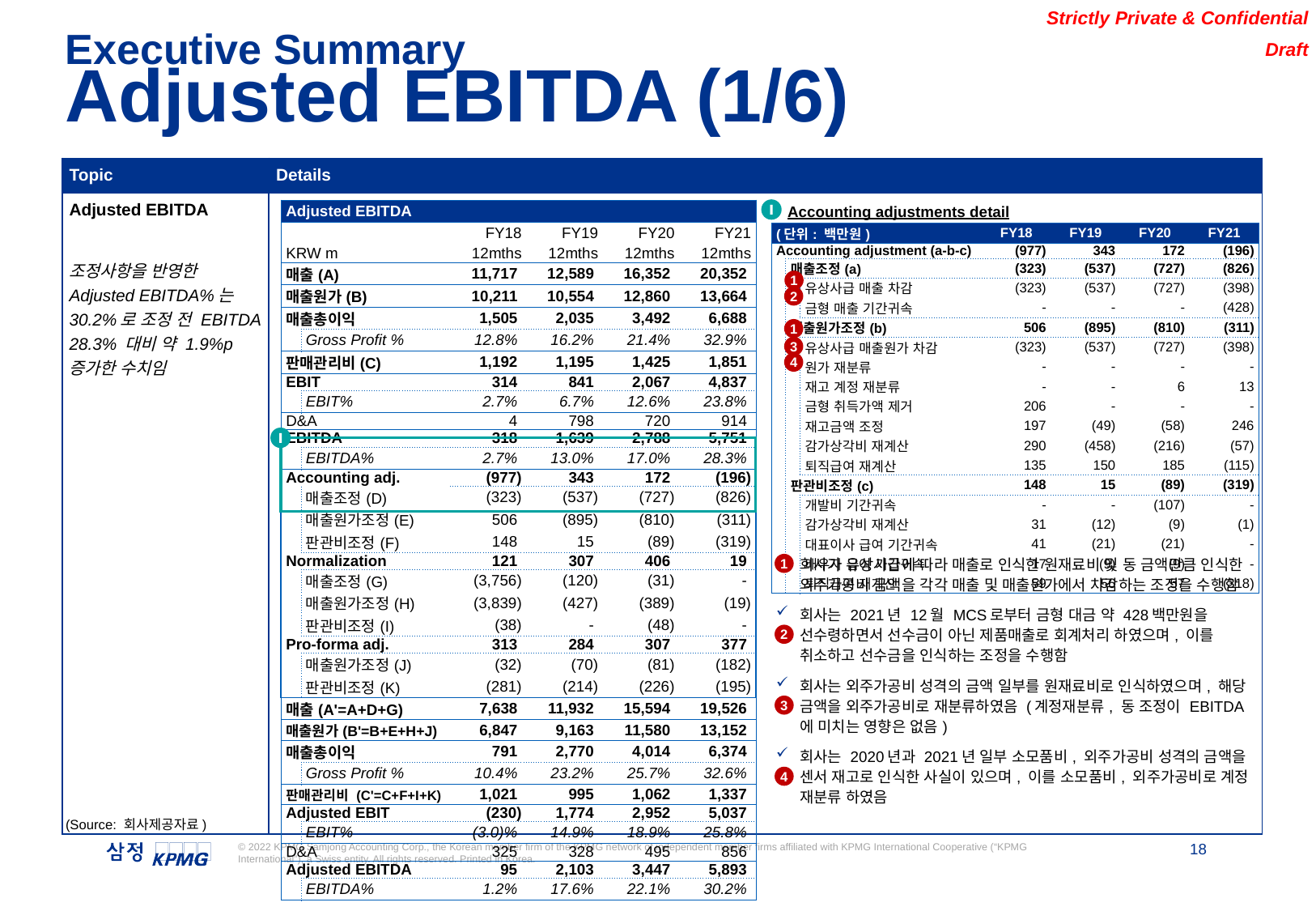

Executive Summary
Adjusted EBITDA (1/6)
| Topic | Details |
| --- | --- |
| Adjusted EBITDA 조정사항을 반영한 Adjusted EBITDA%는 30.2%로 조정 전 EBITDA 28.3% 대비 약 1.9%p 증가한 수치임 | Accounting adjustments detail 회사가 유상사급에 따라 매출로 인식한 원재료비 및 동 금액만큼 인식한 외주가공비 금액을 각각 매출 및 매출원가에서 차감하는 조정을 수행함 회사는 2021년 12월 MCS로부터 금형 대금 약 428백만원을 선수령하면서 선수금이 아닌 제품매출로 회계처리 하였으며, 이를 취소하고 선수금을 인식하는 조정을 수행함 회사는 외주가공비 성격의 금액 일부를 원재료비로 인식하였으며, 해당 금액을 외주가공비로 재분류하였음 (계정재분류, 동 조정이 EBITDA에 미치는 영향은 없음) 회사는 2020년과 2021년 일부 소모품비, 외주가공비 성격의 금액을 센서 재고로 인식한 사실이 있으며, 이를 소모품비, 외주가공비로 계정 재분류 하였음 |
| Adjusted EBITDA |  |  |  |  |  |  |
| --- | --- | --- | --- | --- | --- | --- |
|  |  |  | FY18 | FY19 | FY20 | FY21 |
| KRW m |  |  | 12mths | 12mths | 12mths | 12mths |
| 매출(A) |  |  | 11,717 | 12,589 | 16,352 | 20,352 |
| 매출원가(B) |  |  | 10,211 | 10,554 | 12,860 | 13,664 |
| 매출총이익 |  |  | 1,505 | 2,035 | 3,492 | 6,688 |
|  | Gross Profit % |  | 12.8% | 16.2% | 21.4% | 32.9% |
| 판매관리비(C) |  |  | 1,192 | 1,195 | 1,425 | 1,851 |
| EBIT |  |  | 314 | 841 | 2,067 | 4,837 |
|  | EBIT% |  | 2.7% | 6.7% | 12.6% | 23.8% |
| D&A |  |  | 4 | 798 | 720 | 914 |
| EBITDA |  |  | 318 | 1,639 | 2,788 | 5,751 |
|  | EBITDA% |  | 2.7% | 13.0% | 17.0% | 28.3% |
| Accounting adj. |  |  | (977) | 343 | 172 | (196) |
|  | 매출조정(D) |  | (323) | (537) | (727) | (826) |
|  | 매출원가조정(E) |  | 506 | (895) | (810) | (311) |
|  | 판관비조정(F) |  | 148 | 15 | (89) | (319) |
| Normalization |  |  | 121 | 307 | 406 | 19 |
|  | 매출조정(G) |  | (3,756) | (120) | (31) | - |
|  | 매출원가조정(H) |  | (3,839) | (427) | (389) | (19) |
|  | 판관비조정(I) |  | (38) | - | (48) | - |
| Pro-forma adj. |  |  | 313 | 284 | 307 | 377 |
|  | 매출원가조정(J) |  | (32) | (70) | (81) | (182) |
|  | 판관비조정(K) |  | (281) | (214) | (226) | (195) |
| 매출(A'=A+D+G) |  |  | 7,638 | 11,932 | 15,594 | 19,526 |
| 매출원가(B'=B+E+H+J) |  |  | 6,847 | 9,163 | 11,580 | 13,152 |
| 매출총이익 |  |  | 791 | 2,770 | 4,014 | 6,374 |
|  | Gross Profit % |  | 10.4% | 23.2% | 25.7% | 32.6% |
| 판매관리비 (C'=C+F+I+K) |  |  | 1,021 | 995 | 1,062 | 1,337 |
| Adjusted EBIT |  |  | (230) | 1,774 | 2,952 | 5,037 |
|  | EBIT% |  | (3.0)% | 14.9% | 18.9% | 25.8% |
| D&A |  |  | 325 | 328 | 495 | 856 |
| Adjusted EBITDA |  |  | 95 | 2,103 | 3,447 | 5,893 |
|  | EBITDA% |  | 1.2% | 17.6% | 22.1% | 30.2% |
Ⅰ
| (단위: 백만원) |  |  | FY18 | FY19 | FY20 | FY21 |
| --- | --- | --- | --- | --- | --- | --- |
| Accounting adjustment (a-b-c) |  |  | (977) | 343 | 172 | (196) |
|  | 매출조정(a) |  | (323) | (537) | (727) | (826) |
|  |  | 유상사급 매출 차감 | (323) | (537) | (727) | (398) |
|  |  | 금형 매출 기간귀속 | - | - | - | (428) |
|  | 매출원가조정(b) |  | 506 | (895) | (810) | (311) |
|  |  | 유상사급 매출원가 차감 | (323) | (537) | (727) | (398) |
|  |  | 원가 재분류 | - | - | - | - |
|  |  | 재고 계정 재분류 | - | - | 6 | 13 |
|  |  | 금형 취득가액 제거 | 206 | - | - | - |
|  |  | 재고금액 조정 | 197 | (49) | (58) | 246 |
|  |  | 감가상각비 재계산 | 290 | (458) | (216) | (57) |
|  |  | 퇴직급여 재계산 | 135 | 150 | 185 | (115) |
|  | 판관비조정(c) |  | 148 | 15 | (89) | (319) |
|  |  | 개발비 기간귀속 | - | - | (107) | - |
|  |  | 감가상각비 재계산 | 31 | (12) | (9) | (1) |
|  |  | 대표이사 급여 기간귀속 | 41 | (21) | (21) | - |
|  |  | 배우자 급여 기간귀속 | 17 | (9) | (9) | - |
|  |  | 퇴직급여 재계산 | 59 | 56 | 57 | (318) |
1
2
1
3
4
Ⅰ

1
2
3
4
(Source: 회사제공자료)